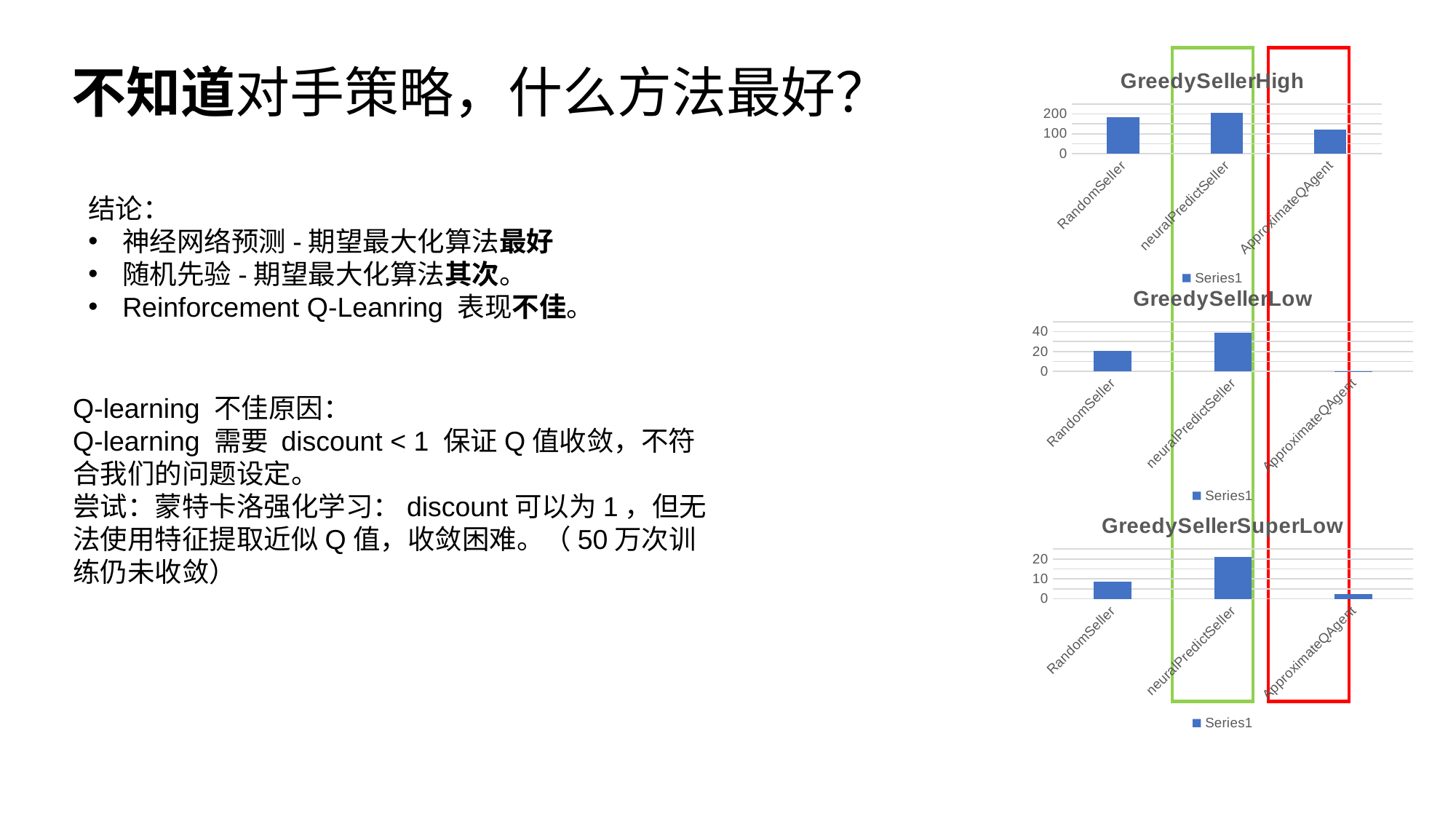

# 不知道对手策略，什么方法最好？

### Chart: GreedySellerHigh

| Category |  |
|---|---|
| RandomSeller | 185.16 |
| neuralPredictSeller | 205.6 |
| ApproximateQAgent | 121.56 |
结论：
神经网络预测-期望最大化算法最好
随机先验-期望最大化算法其次。
Reinforcement Q-Leanring 表现不佳。

### Chart: GreedySellerLow

| Category |  |
|---|---|
| RandomSeller | 20.7 |
| neuralPredictSeller | 38.72 |
| ApproximateQAgent | 0.4 |
Q-learning 不佳原因：
Q-learning 需要 discount < 1 保证Q值收敛，不符合我们的问题设定。
尝试：蒙特卡洛强化学习：discount可以为1，但无法使用特征提取近似Q值，收敛困难。（50万次训练仍未收敛）

### Chart: GreedySellerSuperLow

| Category |  |
|---|---|
| RandomSeller | 8.48 |
| neuralPredictSeller | 21.12 |
| ApproximateQAgent | 2.3 |